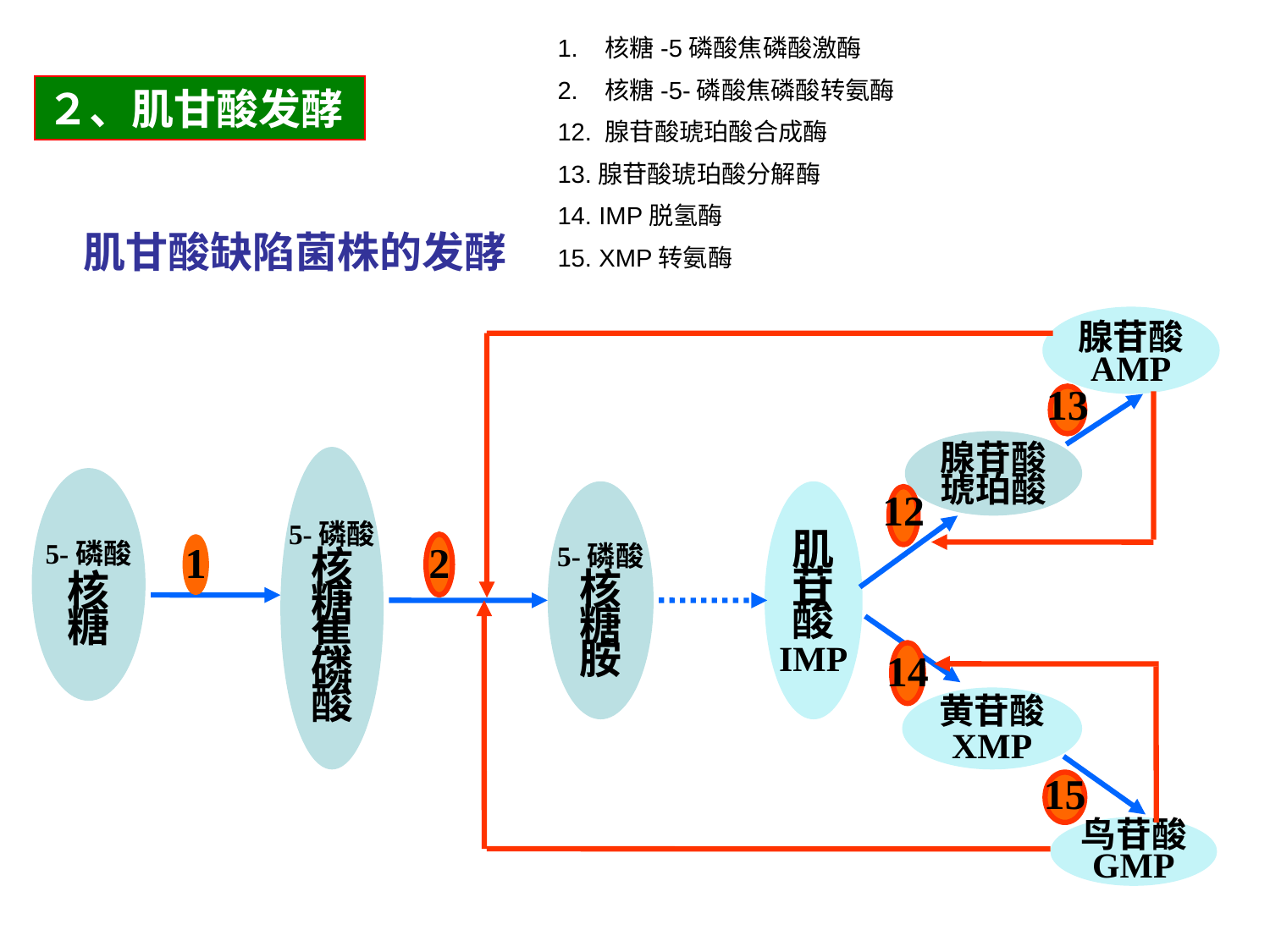

核糖-5磷酸焦磷酸激酶
核糖-5-磷酸焦磷酸转氨酶
12. 腺苷酸琥珀酸合成酶
13.腺苷酸琥珀酸分解酶
14. IMP脱氢酶
15. XMP转氨酶
２、肌甘酸发酵
# 肌甘酸缺陷菌株的发酵
腺苷酸
AMP

13

腺苷酸
琥珀酸
5-磷酸
核
糖
焦
磷
酸
5-磷酸
核
糖
5-磷酸
核
糖
胺
肌
苷
酸
IMP
12

2
1

14

黄苷酸
XMP

15
鸟苷酸
GMP